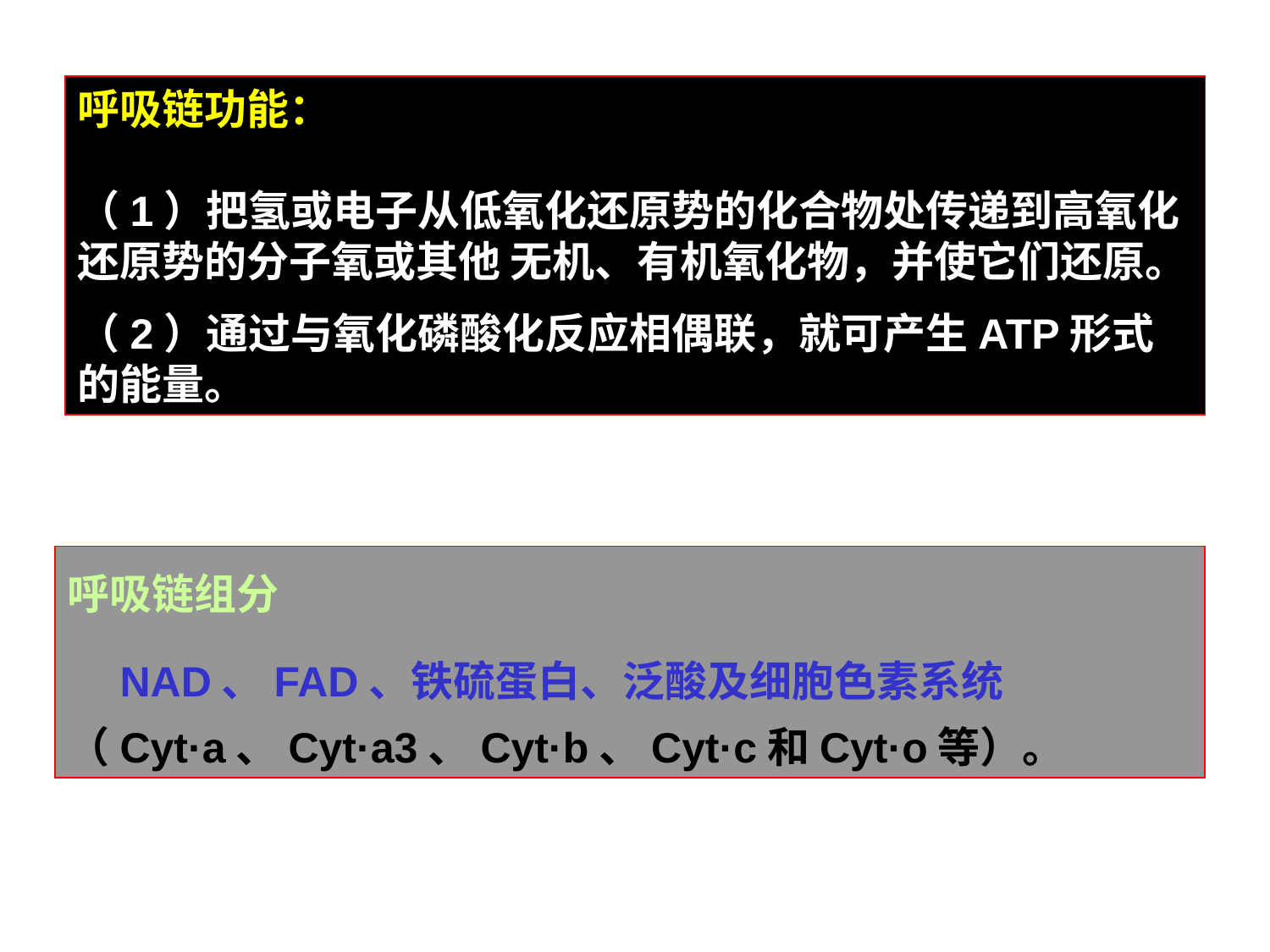

呼吸链功能：

（1）把氢或电子从低氧化还原势的化合物处传递到高氧化还原势的分子氧或其他 无机、有机氧化物，并使它们还原。
（2）通过与氧化磷酸化反应相偶联，就可产生ATP形式的能量。
呼吸链组分
　NAD、FAD、铁硫蛋白、泛酸及细胞色素系统（Cyt·a、Cyt·a3、Cyt·b、Cyt·c和Cyt·o等）。